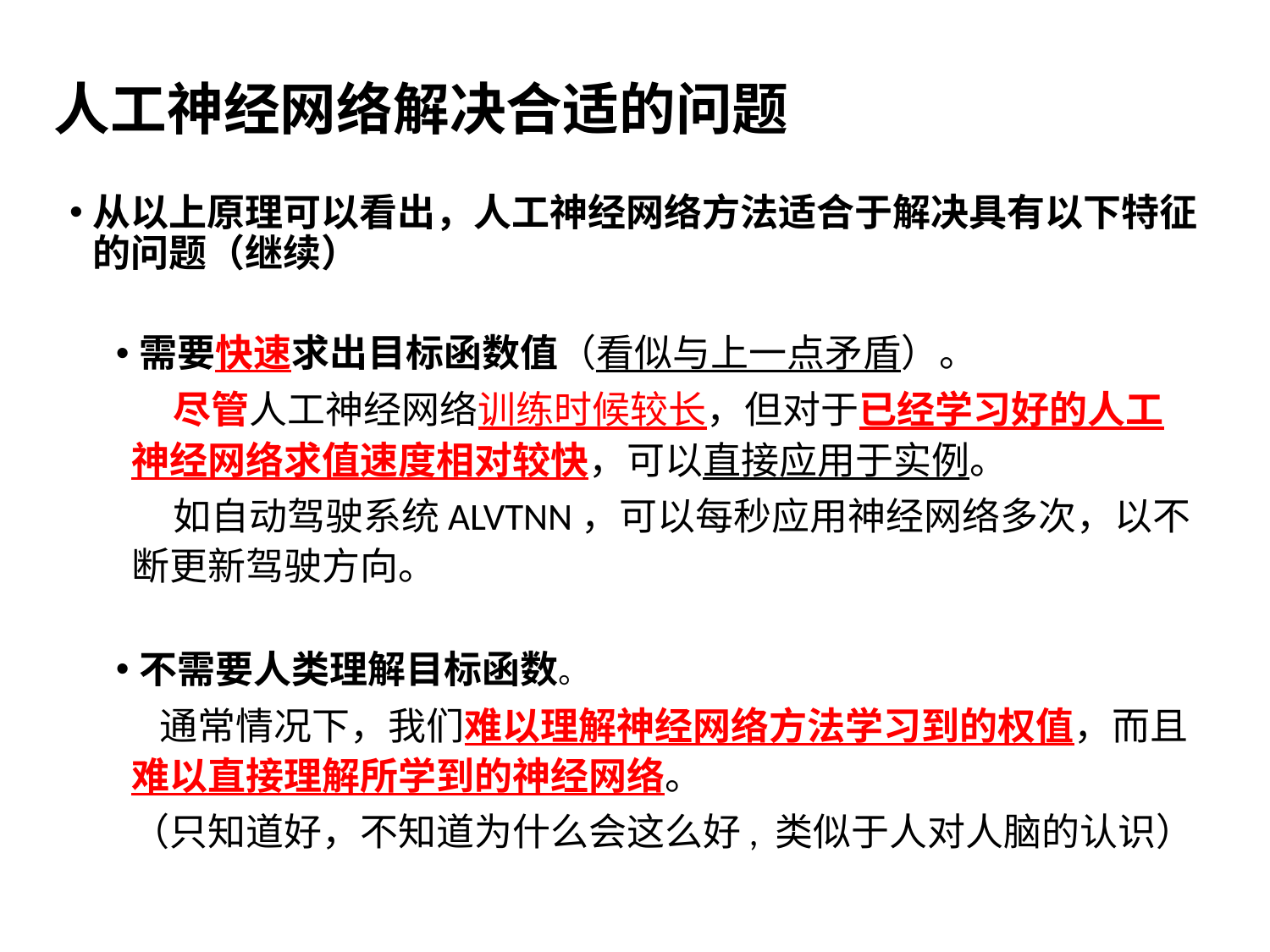

# 人工神经网络解决合适的问题
从以上原理可以看出，人工神经网络方法适合于解决具有以下特征的问题（继续）

需要快速求出目标函数值（看似与上一点矛盾）。
    尽管人工神经网络训练时候较长，但对于已经学习好的人工神经网络求值速度相对较快，可以直接应用于实例。
    如自动驾驶系统ALVTNN，可以每秒应用神经网络多次，以不断更新驾驶方向。

不需要人类理解目标函数。
   通常情况下，我们难以理解神经网络方法学习到的权值，而且难以直接理解所学到的神经网络。
（只知道好，不知道为什么会这么好, 类似于人对人脑的认识）